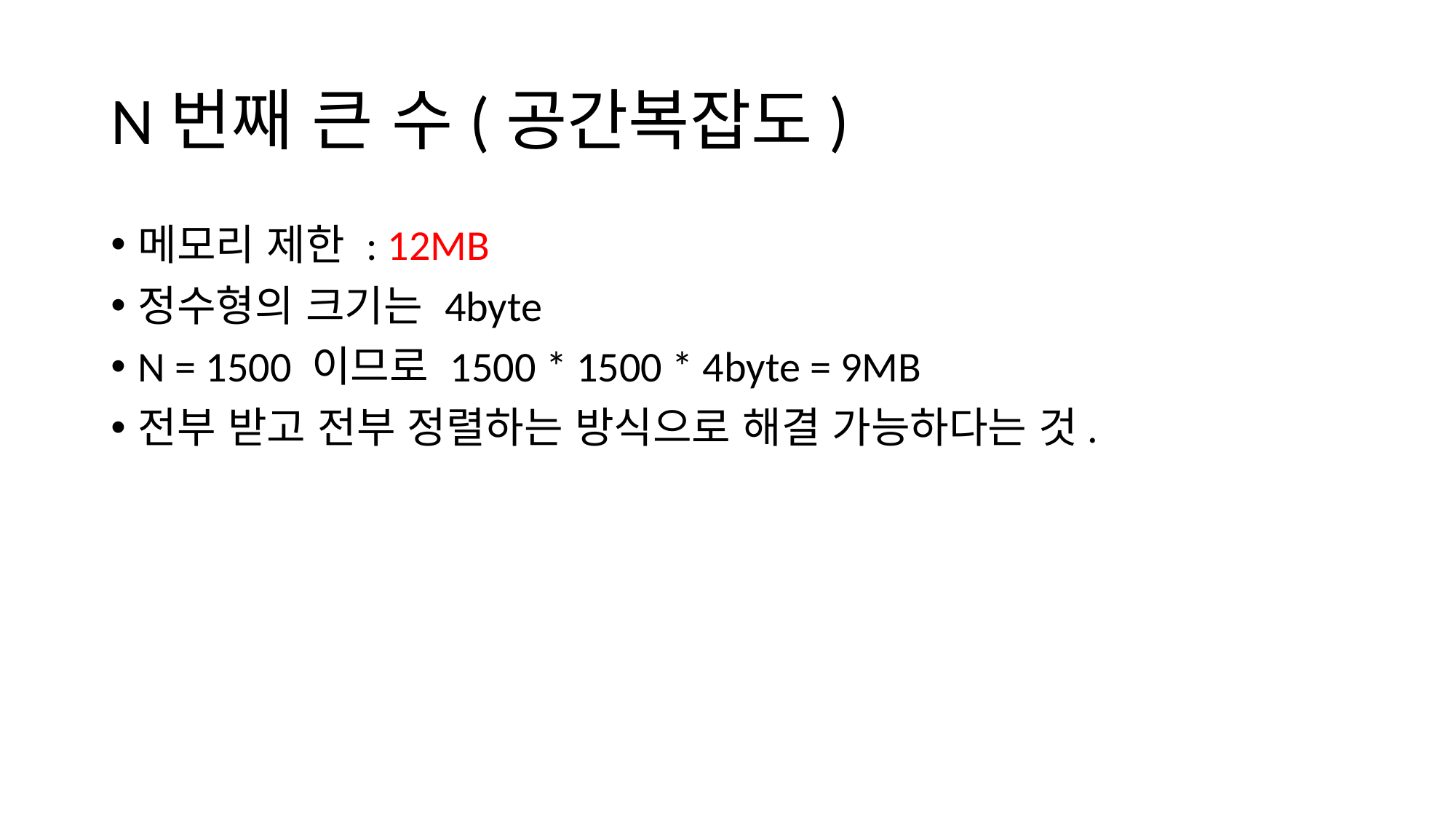

# N번째 큰 수(공간복잡도)
메모리 제한 : 12MB
정수형의 크기는 4byte
N = 1500 이므로 1500 * 1500 * 4byte = 9MB
전부 받고 전부 정렬하는 방식으로 해결 가능하다는 것.